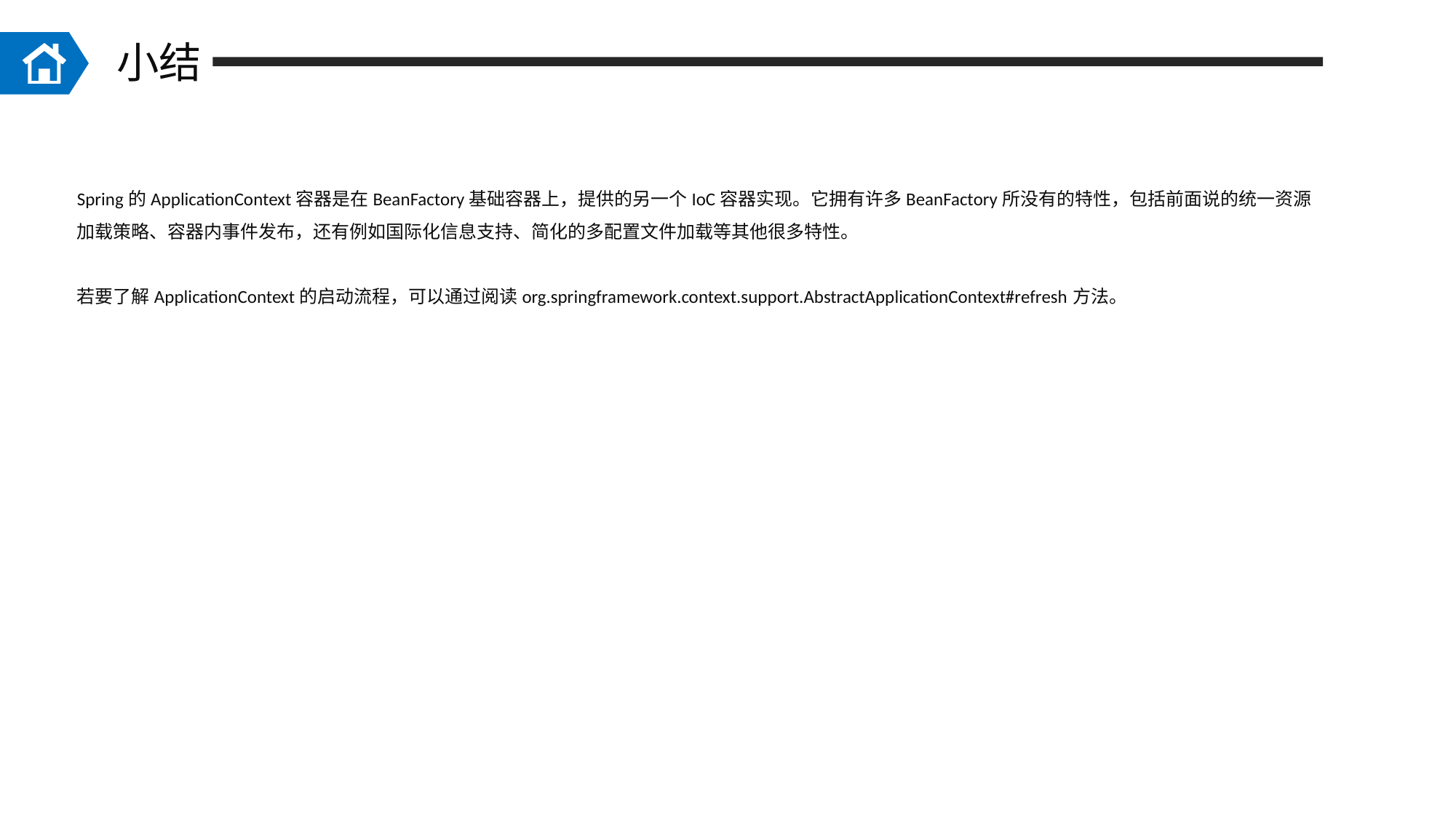

小结

Spring的ApplicationContext容器是在BeanFactory基础容器上，提供的另一个IoC容器实现。它拥有许多BeanFactory所没有的特性，包括前面说的统一资源加载策略、容器内事件发布，还有例如国际化信息支持、简化的多配置文件加载等其他很多特性。

若要了解ApplicationContext的启动流程，可以通过阅读org.springframework.context.support.AbstractApplicationContext#refresh方法。